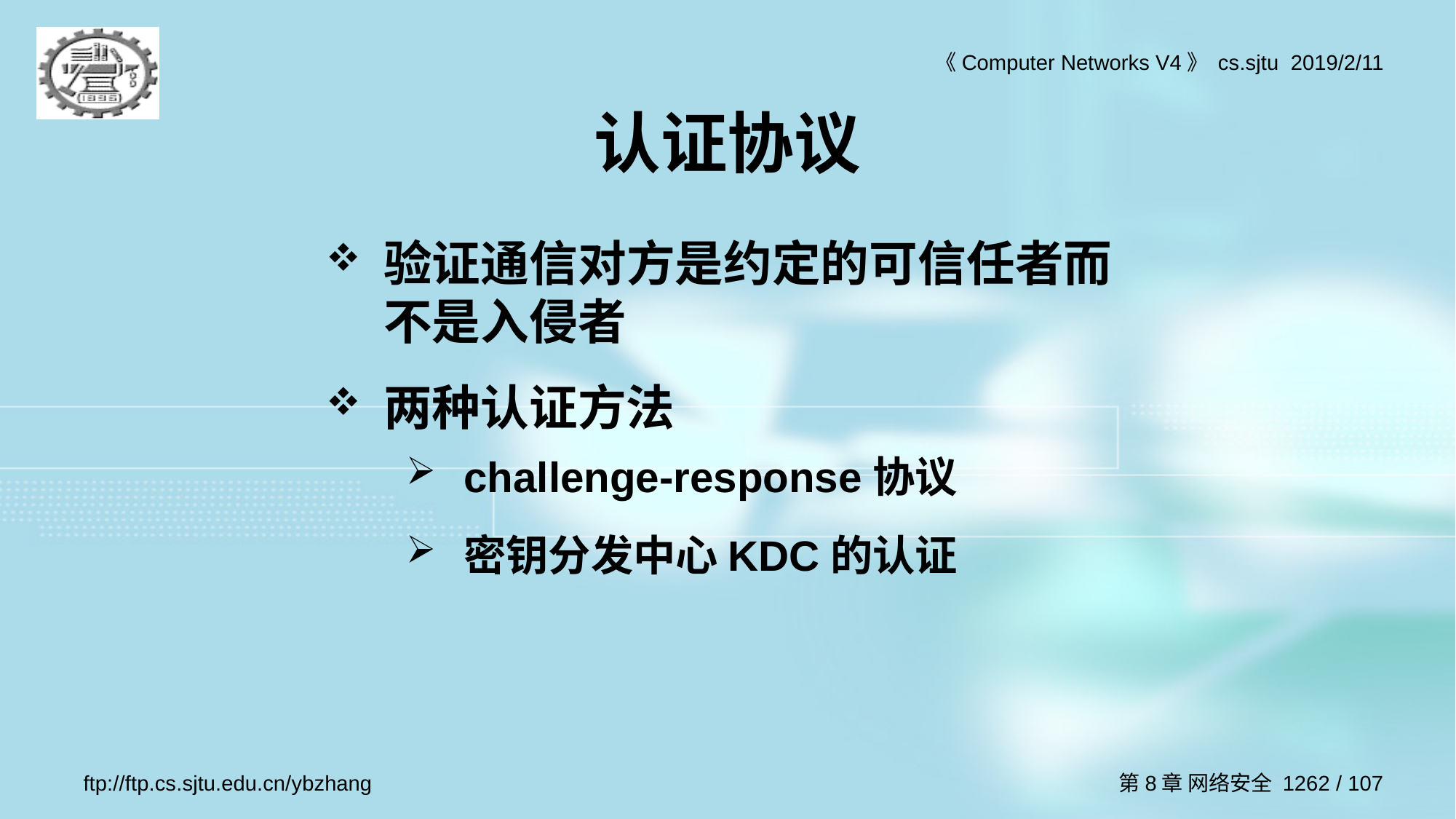

认证协议
验证通信对方是约定的可信任者而不是入侵者
两种认证方法
challenge-response协议
密钥分发中心KDC的认证